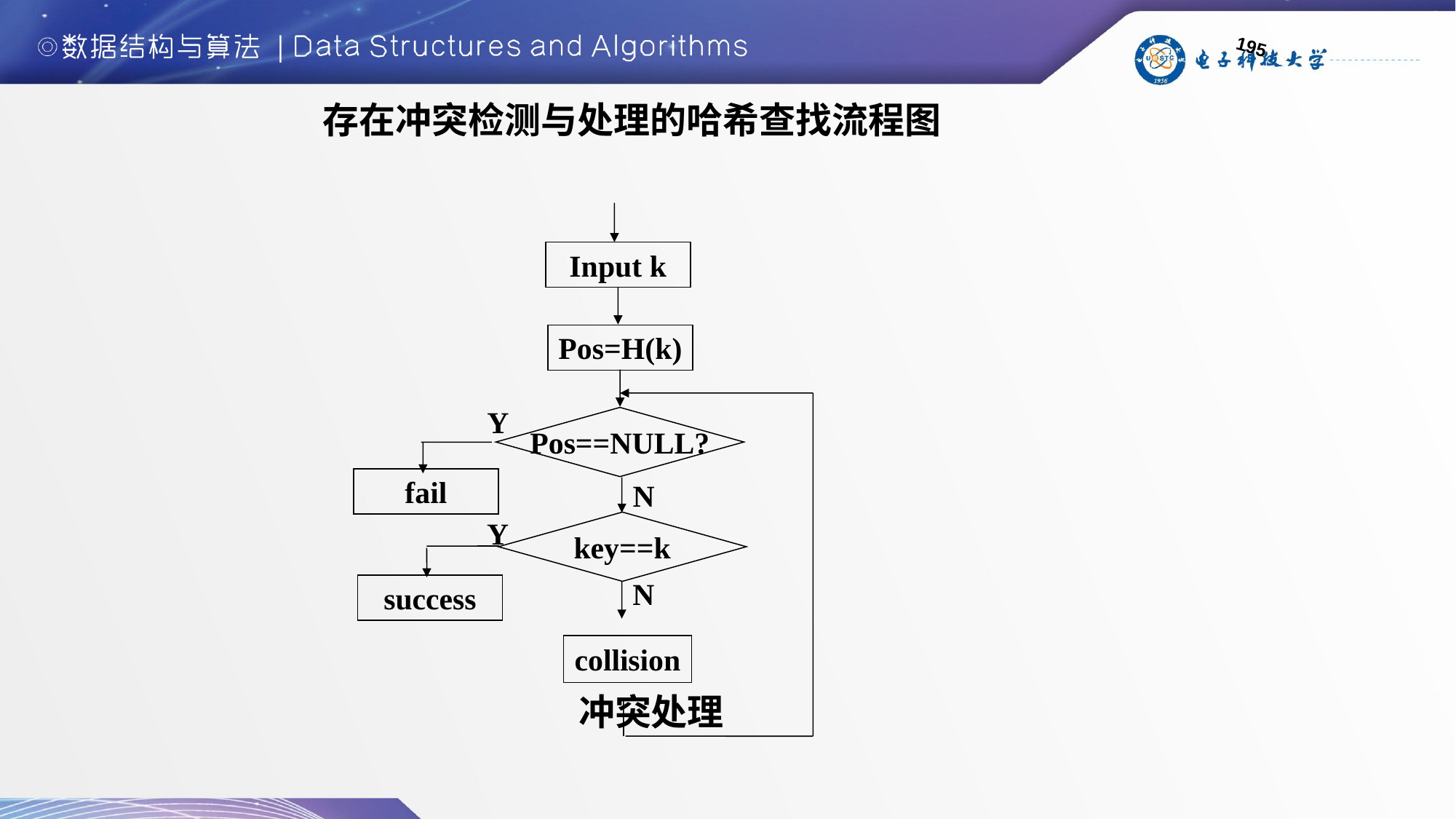

195
存在冲突检测与处理的哈希查找流程图

Input k

Pos=H(k)

Pos==NULL?

fail

key==k

success

collision

Y
N
Y
N
冲突处理